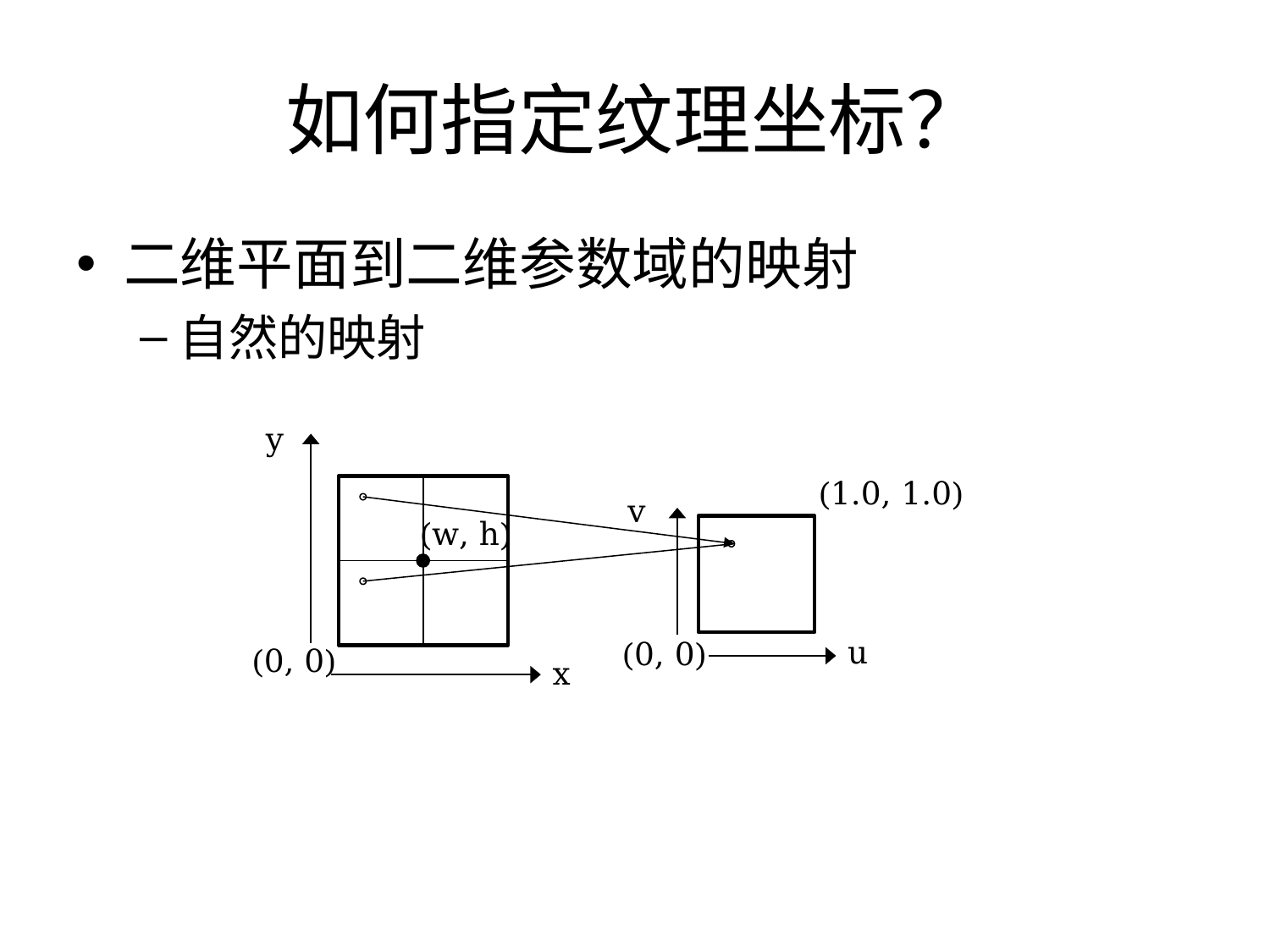

# 如何指定纹理坐标？
二维平面到二维参数域的映射
自然的映射
y
(1.0, 1.0)

v

(w, h)

u
(0, 0)
(0, 0)
x